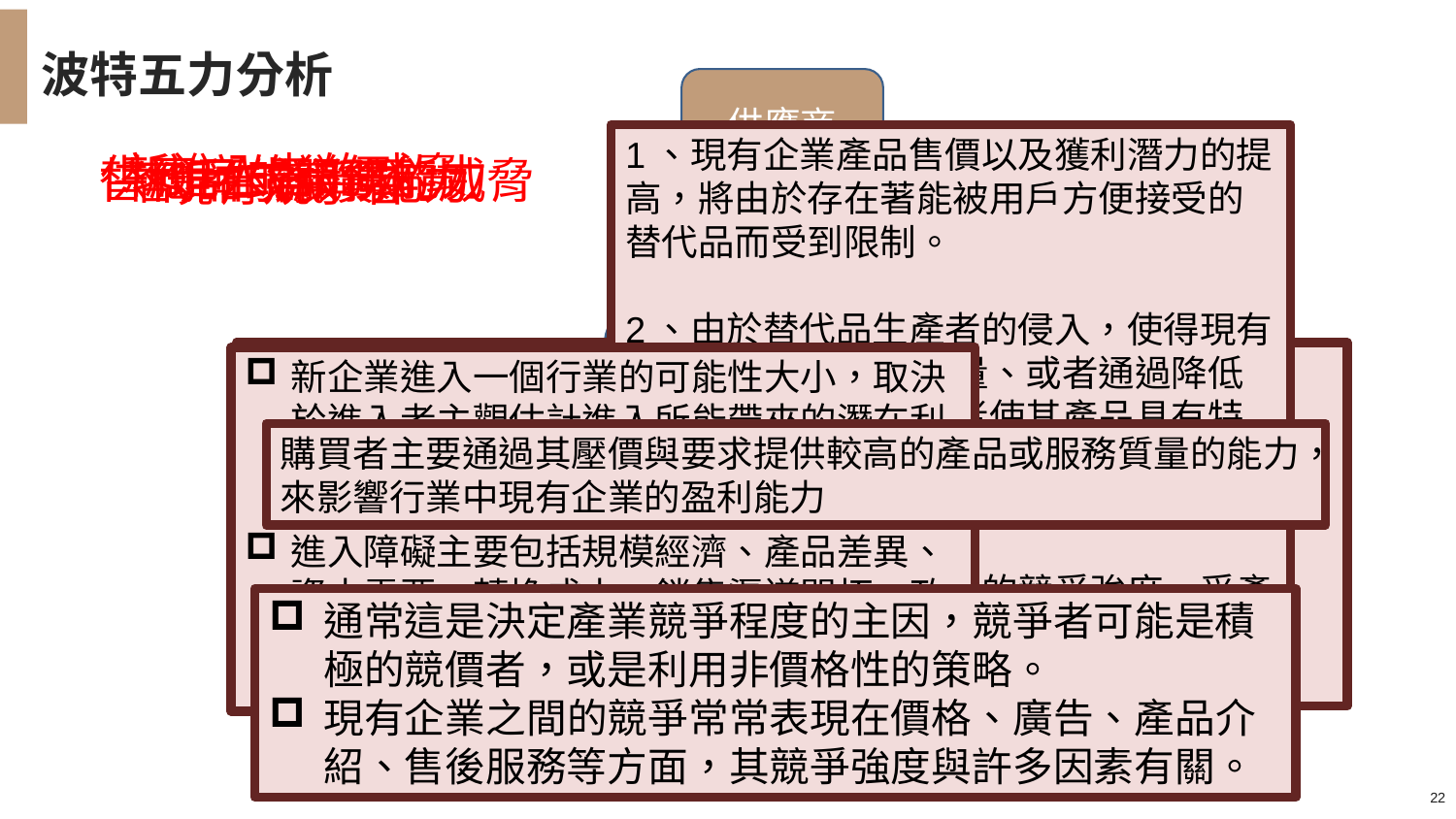

波特五力分析
供應商
1、現有企業產品售價以及獲利潛力的提高，將由於存在著能被用戶方便接受的替代品而受到限制。

2、由於替代品生產者的侵入，使得現有企業必須提高產品質量、或者通過降低成本來降低售價、或者使其產品具有特色，否則其銷量與利潤增長的目標就有可能受挫。

3、源自替代品生產者的競爭強度，受產品買主轉換成本高低的影響。
新進入者的威脅
供應商的議價能力
替代品或服務的威脅
客戶的議價能力
現有競爭者

供應商的議價能力

滿足如下條件的供方集團會具有比較強大的討價還價力量:

1、供方行業為一些具有比較穩固市場地位而不受市場劇烈競爭困擾的企業所控制，其產品的買主很多，以致於每一單個買主都不可能成為供方的重要客戶。
2、供方各企業的產品各具有一定特色，以致於買主難以轉換或轉換成本太高，或者很難找到可與供方企業產品相競爭的替代品。
新企業進入一個行業的可能性大小，取決於進入者主觀估計進入所能帶來的潛在利益、所需花費的代價與所要承擔的風險這三者的相對大小情況。
進入障礙主要包括規模經濟、產品差異、資本需要、轉換成本、銷售渠道開拓、政府行為與政策、不受規模支配的成本劣勢、自然資源、地理環境等方面

替代品
潛在進入者
產業競爭者
現有公司競爭

購買者主要通過其壓價與要求提供較高的產品或服務質量的能力，來影響行業中現有企業的盈利能力
替代品
或服務的
威脅
新進入者
的威脅

通常這是決定產業競爭程度的主因，競爭者可能是積極的競價者，或是利用非價格性的策略。
現有企業之間的競爭常常表現在價格、廣告、產品介紹、售後服務等方面，其競爭強度與許多因素有關。
客戶的議價能力
客戶
22